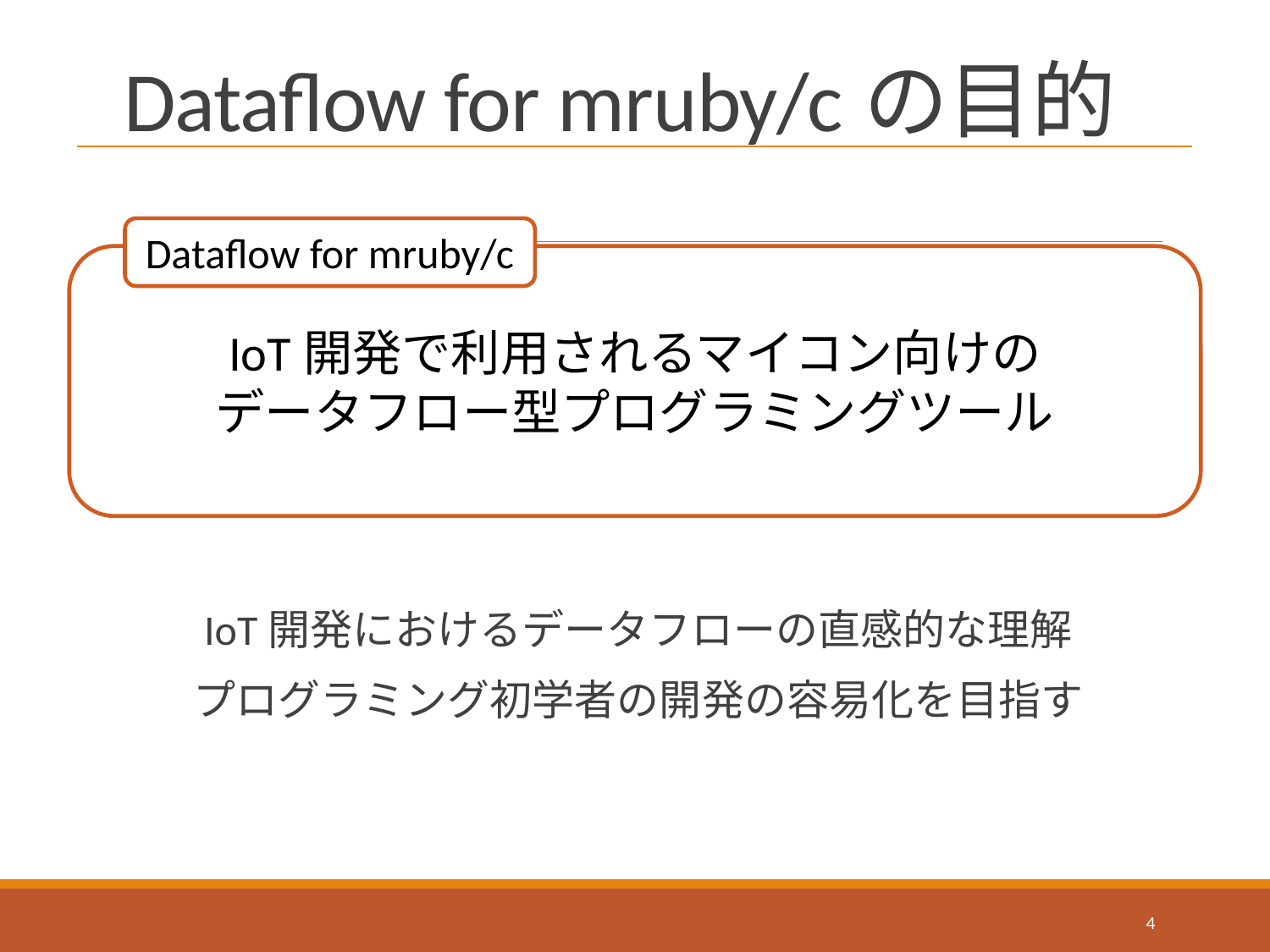

Dataflow for mruby/cの目的
Dataflow for mruby/c
IoT開発で利用されるマイコン向けの
データフロー型プログラミングツール

IoT開発におけるデータフローの直感的な理解
プログラミング初学者の開発の容易化を目指す
4